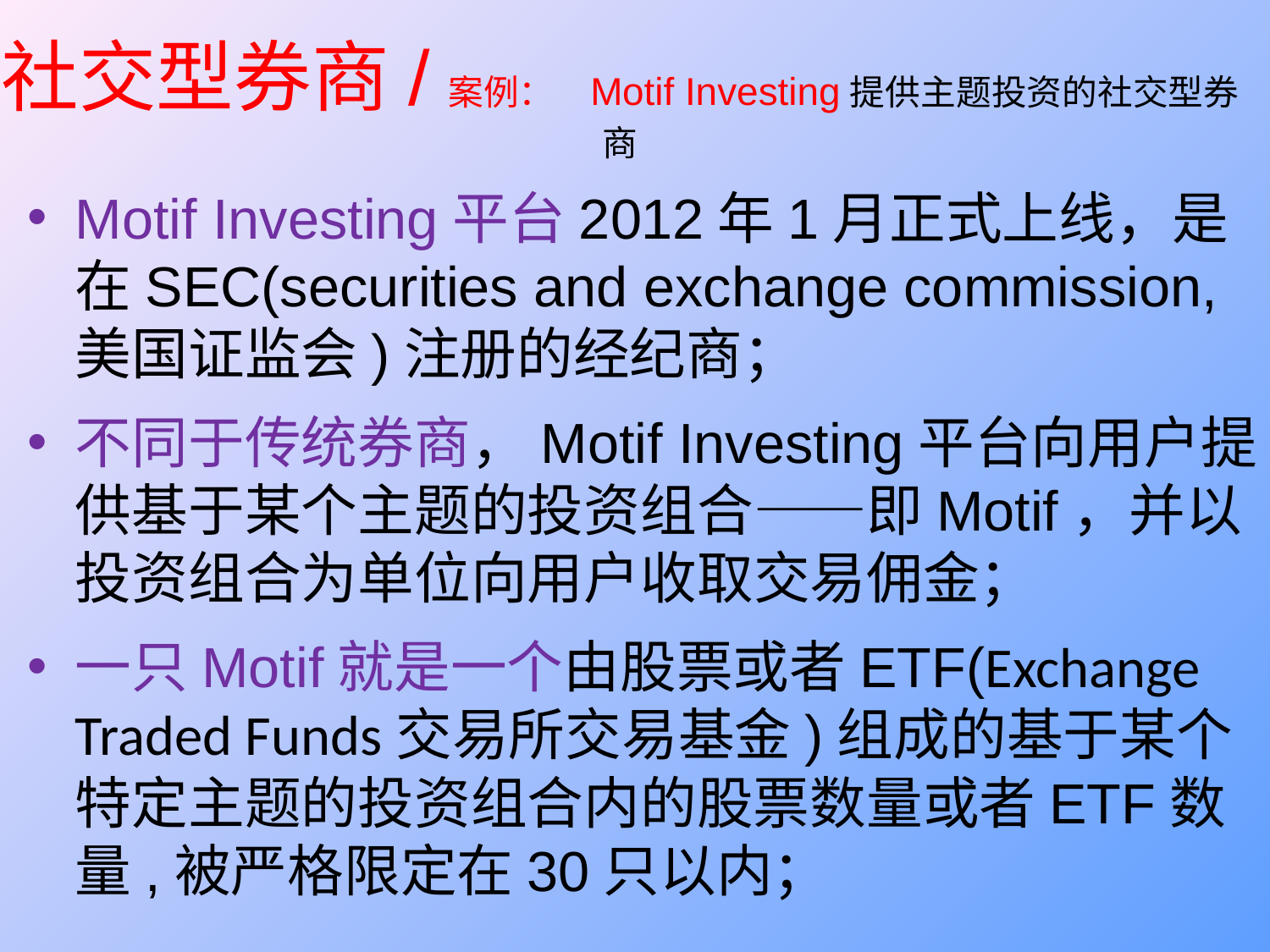

# 社交型券商/案例： Motif Investing提供主题投资的社交型券商
Motif Investing平台2012年1月正式上线，是在SEC(securities and exchange commission,美国证监会)注册的经纪商；
不同于传统券商，Motif Investing平台向用户提供基于某个主题的投资组合——即Motif，并以投资组合为单位向用户收取交易佣金；
一只Motif就是一个由股票或者ETF(Exchange Traded Funds交易所交易基金)组成的基于某个特定主题的投资组合内的股票数量或者ETF数量,被严格限定在30只以内；